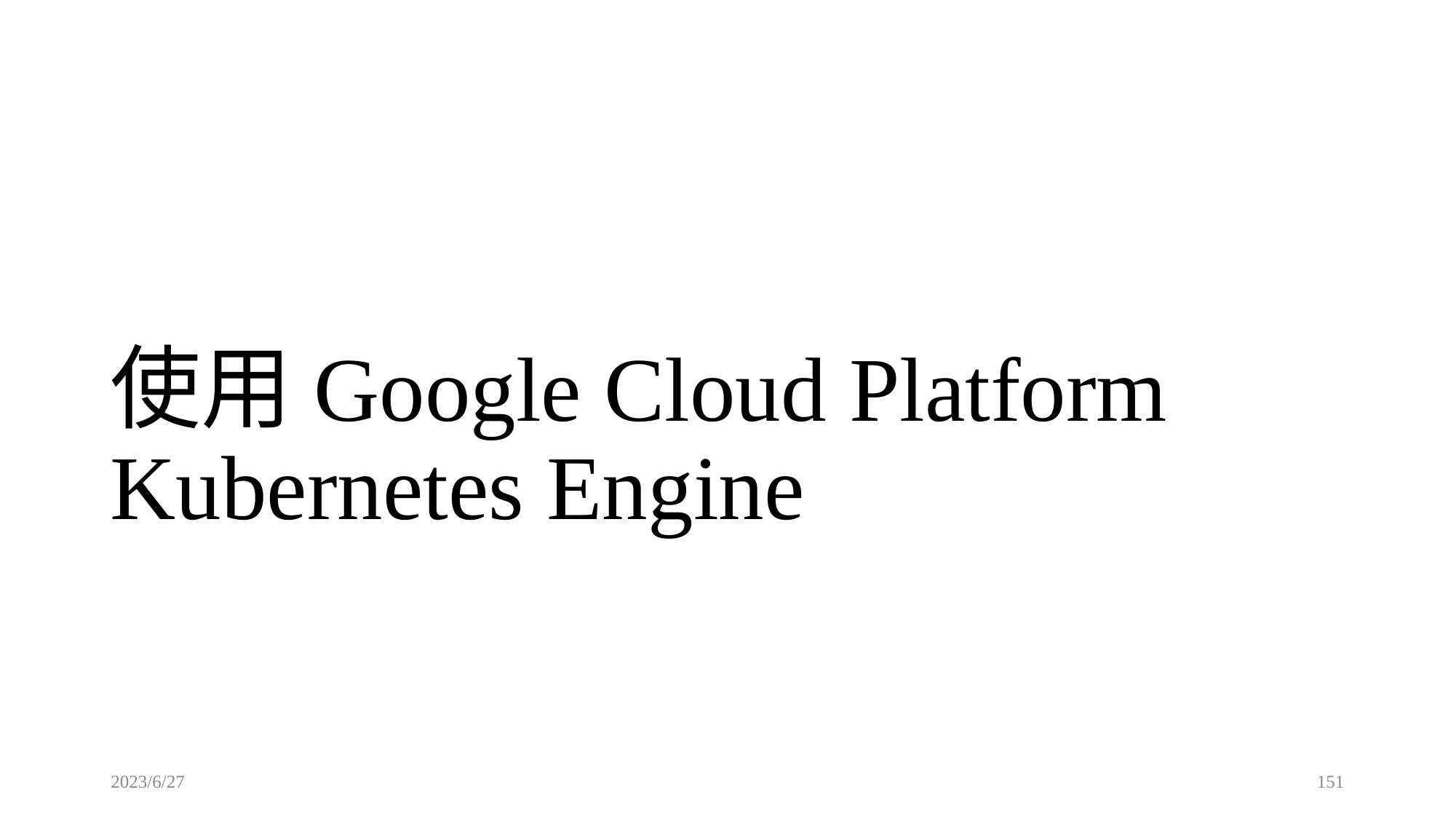

# 使用Google Cloud Platform Kubernetes Engine

2023/6/27
151